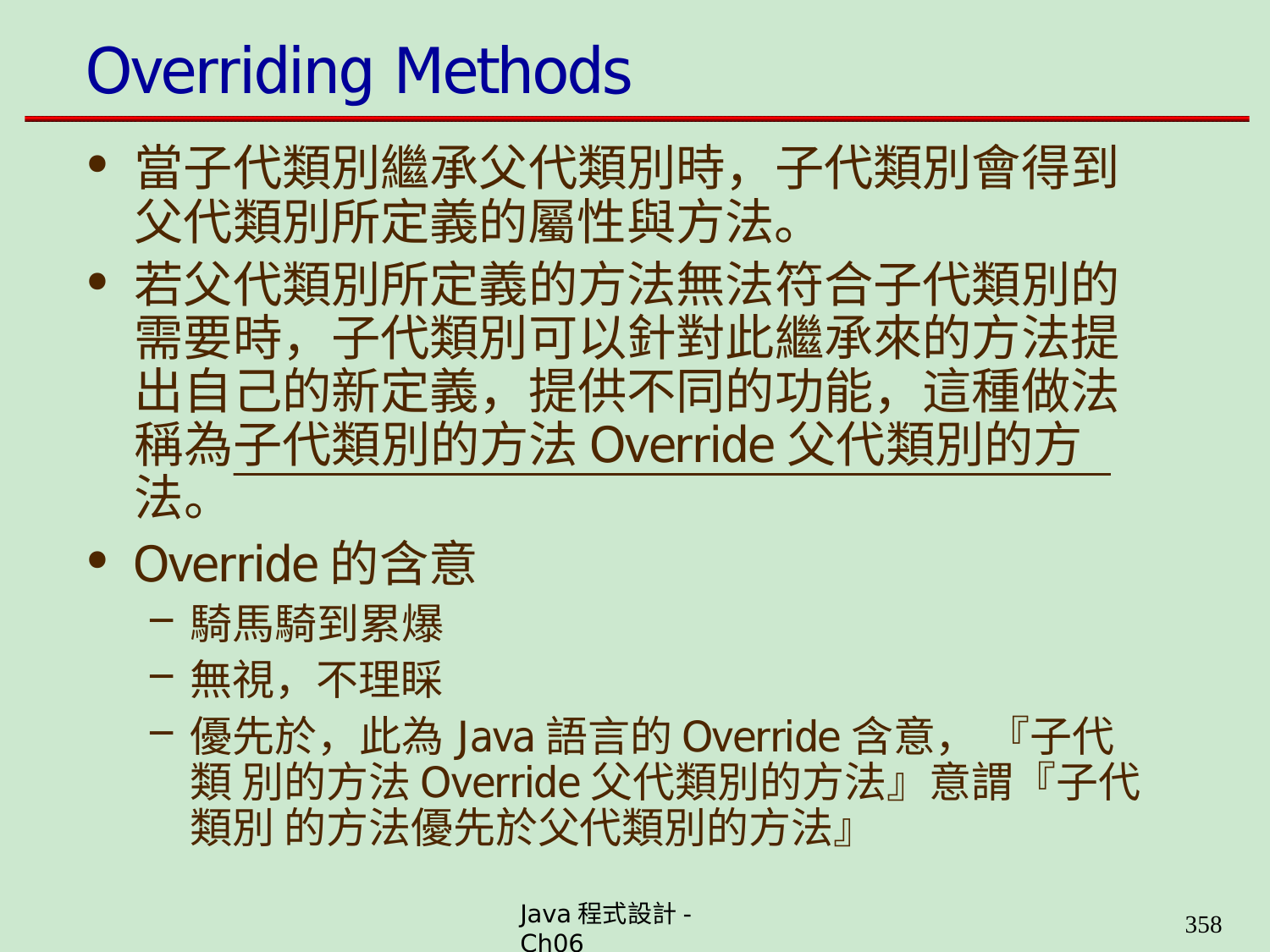

# Overriding Methods
當子代類別繼承父代類別時，子代類別會得到 父代類別所定義的屬性與方法。
若父代類別所定義的方法無法符合子代類別的 需要時，子代類別可以針對此繼承來的方法提 出自己的新定義，提供不同的功能，這種做法 稱為子代類別的方法Override父代類別的方法。
Override的含意
騎馬騎到累爆
無視，不理睬
優先於，此為Java語言的Override含意， 『子代類 別的方法Override父代類別的方法』意謂『子代類別 的方法優先於父代類別的方法』

Java程式設計-Ch06
358